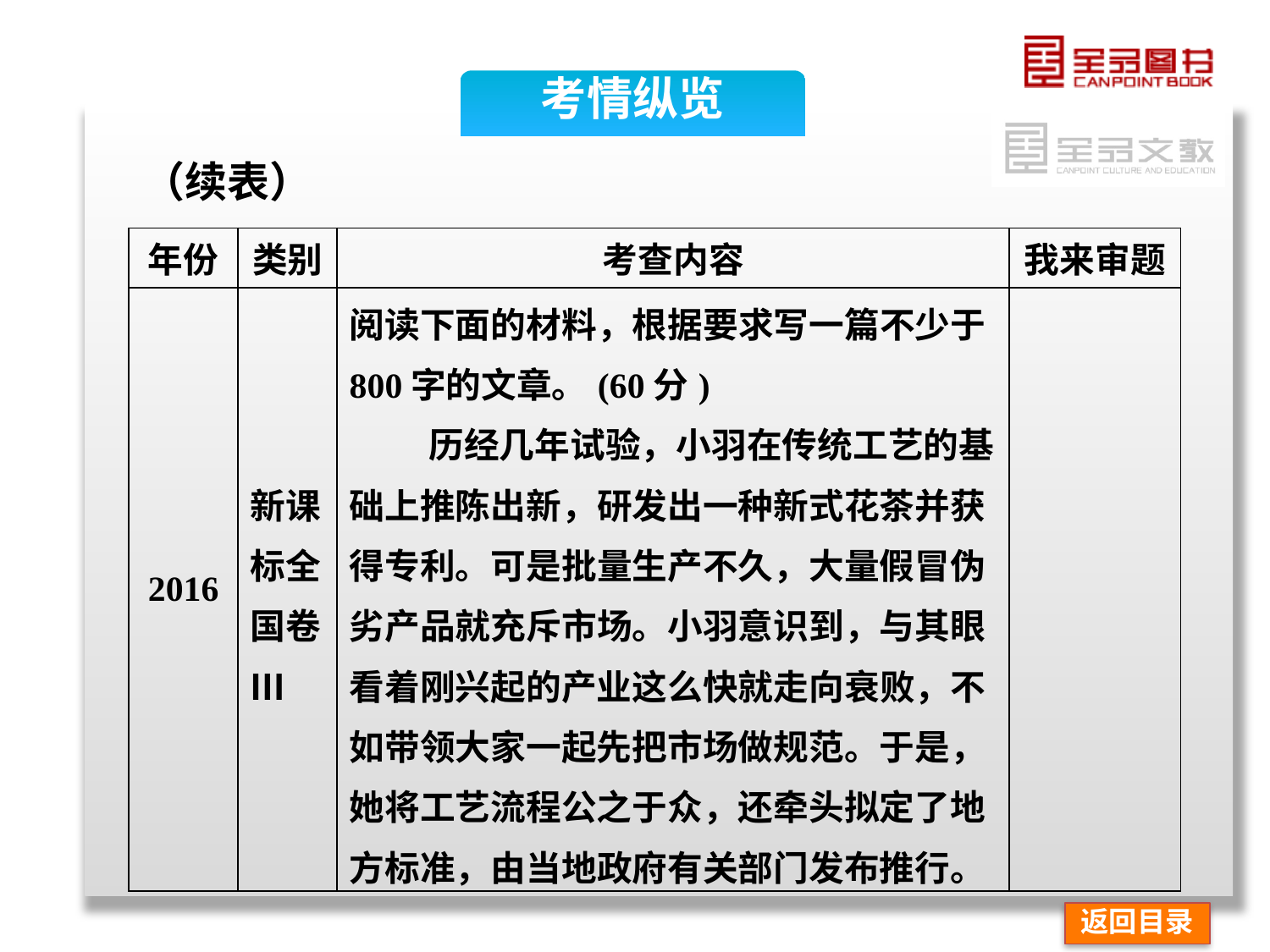

考情纵览
（续表）
| 年份 | 类别 | 考查内容 | 我来审题 |
| --- | --- | --- | --- |
| 2016 | 新课 标全 国卷Ⅲ | 阅读下面的材料，根据要求写一篇不少于800字的文章。(60分) 历经几年试验，小羽在传统工艺的基础上推陈出新，研发出一种新式花茶并获得专利。可是批量生产不久，大量假冒伪劣产品就充斥市场。小羽意识到，与其眼看着刚兴起的产业这么快就走向衰败，不如带领大家一起先把市场做规范。于是，她将工艺流程公之于众，还牵头拟定了地方标准，由当地政府有关部门发布推行。 |  |
返回目录